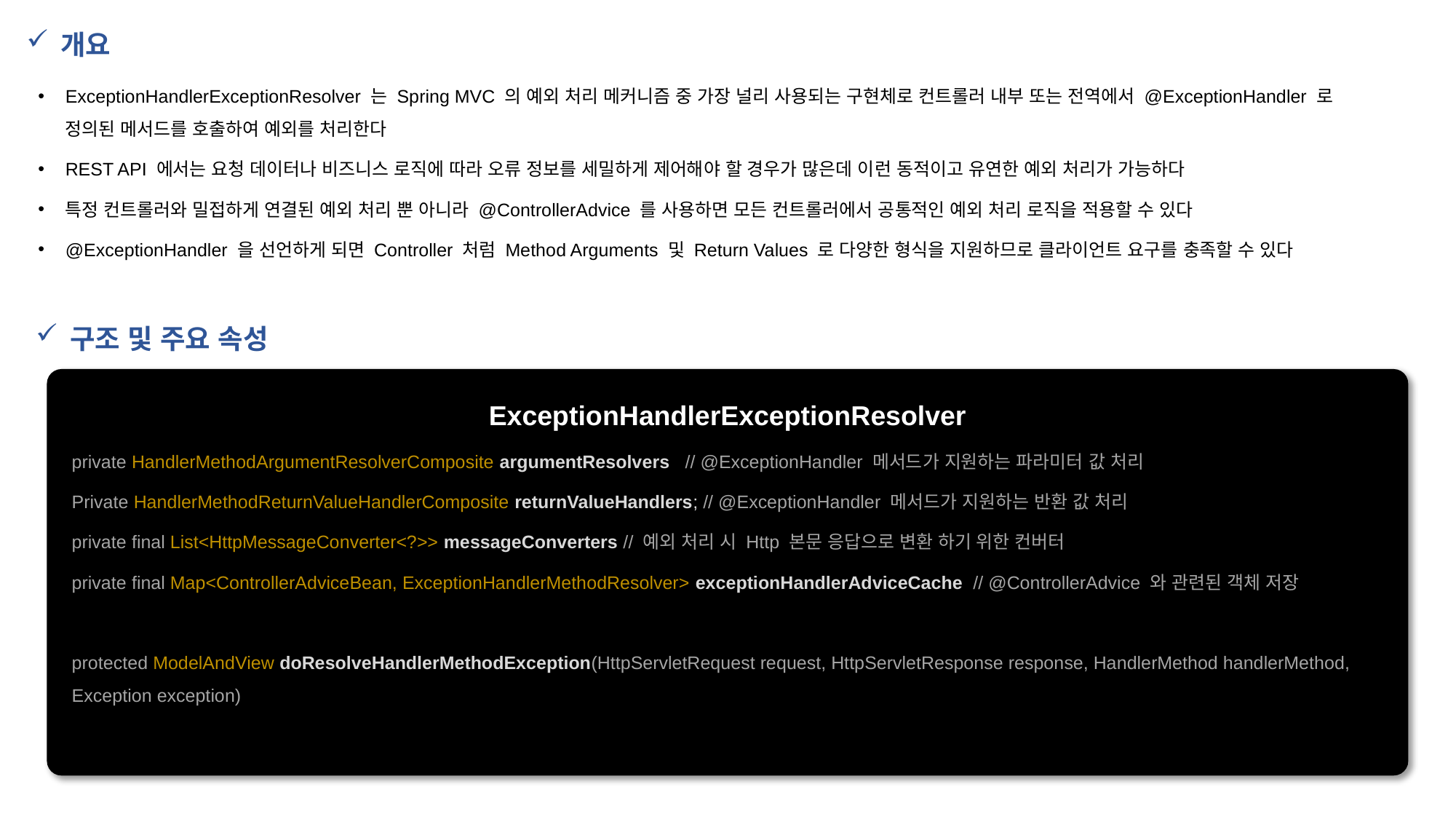

개요
ExceptionHandlerExceptionResolver 는 Spring MVC 의 예외 처리 메커니즘 중 가장 널리 사용되는 구현체로 컨트롤러 내부 또는 전역에서 @ExceptionHandler 로 정의된 메서드를 호출하여 예외를 처리한다
REST API 에서는 요청 데이터나 비즈니스 로직에 따라 오류 정보를 세밀하게 제어해야 할 경우가 많은데 이런 동적이고 유연한 예외 처리가 가능하다
특정 컨트롤러와 밀접하게 연결된 예외 처리 뿐 아니라 @ControllerAdvice 를 사용하면 모든 컨트롤러에서 공통적인 예외 처리 로직을 적용할 수 있다
@ExceptionHandler 을 선언하게 되면 Controller 처럼 Method Arguments 및 Return Values 로 다양한 형식을 지원하므로 클라이언트 요구를 충족할 수 있다
구조 및 주요 속성
ExceptionHandlerExceptionResolver

private HandlerMethodArgumentResolverComposite argumentResolvers   // @ExceptionHandler 메서드가 지원하는 파라미터 값 처리
Private HandlerMethodReturnValueHandlerComposite returnValueHandlers; // @ExceptionHandler 메서드가 지원하는 반환 값 처리
private final List<HttpMessageConverter<?>> messageConverters // 예외 처리 시 Http 본문 응답으로 변환 하기 위한 컨버터
private final Map<ControllerAdviceBean, ExceptionHandlerMethodResolver> exceptionHandlerAdviceCache  // @ControllerAdvice 와 관련된 객체 저장

protected ModelAndView doResolveHandlerMethodException(HttpServletRequest request, HttpServletResponse response, HandlerMethod handlerMethod, Exception exception)